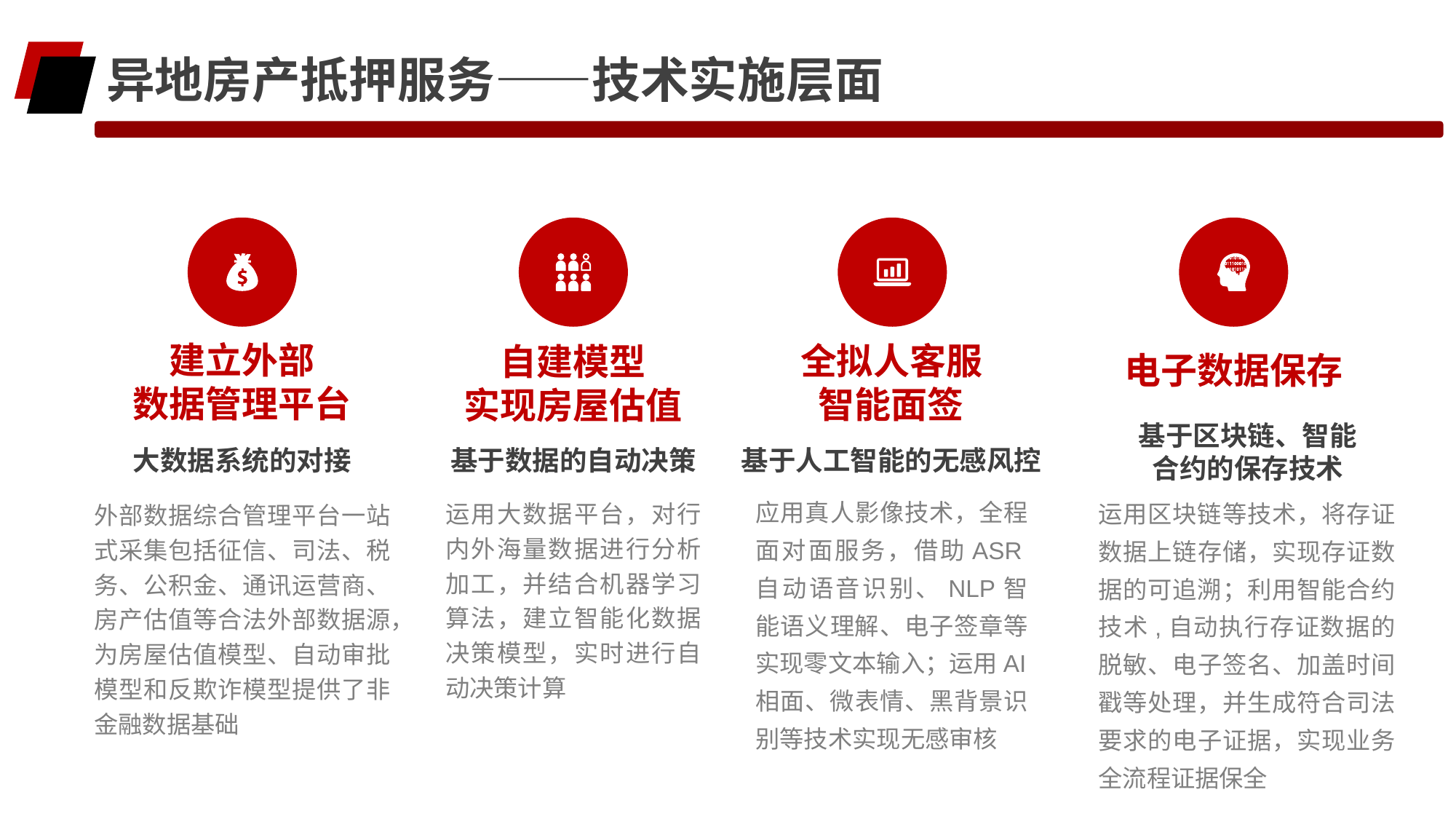

异地房产抵押服务——技术实施层面

建立外部
数据管理平台
大数据系统的对接
外部数据综合管理平台一站式采集包括征信、司法、税务、公积金、通讯运营商、房产估值等合法外部数据源，为房屋估值模型、自动审批模型和反欺诈模型提供了非金融数据基础

自建模型
实现房屋估值
基于数据的自动决策
运用大数据平台，对行内外海量数据进行分析加工，并结合机器学习算法，建立智能化数据决策模型，实时进行自动决策计算

全拟人客服
智能面签
基于人工智能的无感风控
应用真人影像技术，全程面对面服务，借助ASR自动语音识别、NLP智能语义理解、电子签章等实现零文本输入；运用AI相面、微表情、黑背景识别等技术实现无感审核

电子数据保存
基于区块链、智能
合约的保存技术
运用区块链等技术，将存证数据上链存储，实现存证数据的可追溯；利用智能合约技术,自动执行存证数据的脱敏、电子签名、加盖时间戳等处理，并生成符合司法要求的电子证据，实现业务全流程证据保全